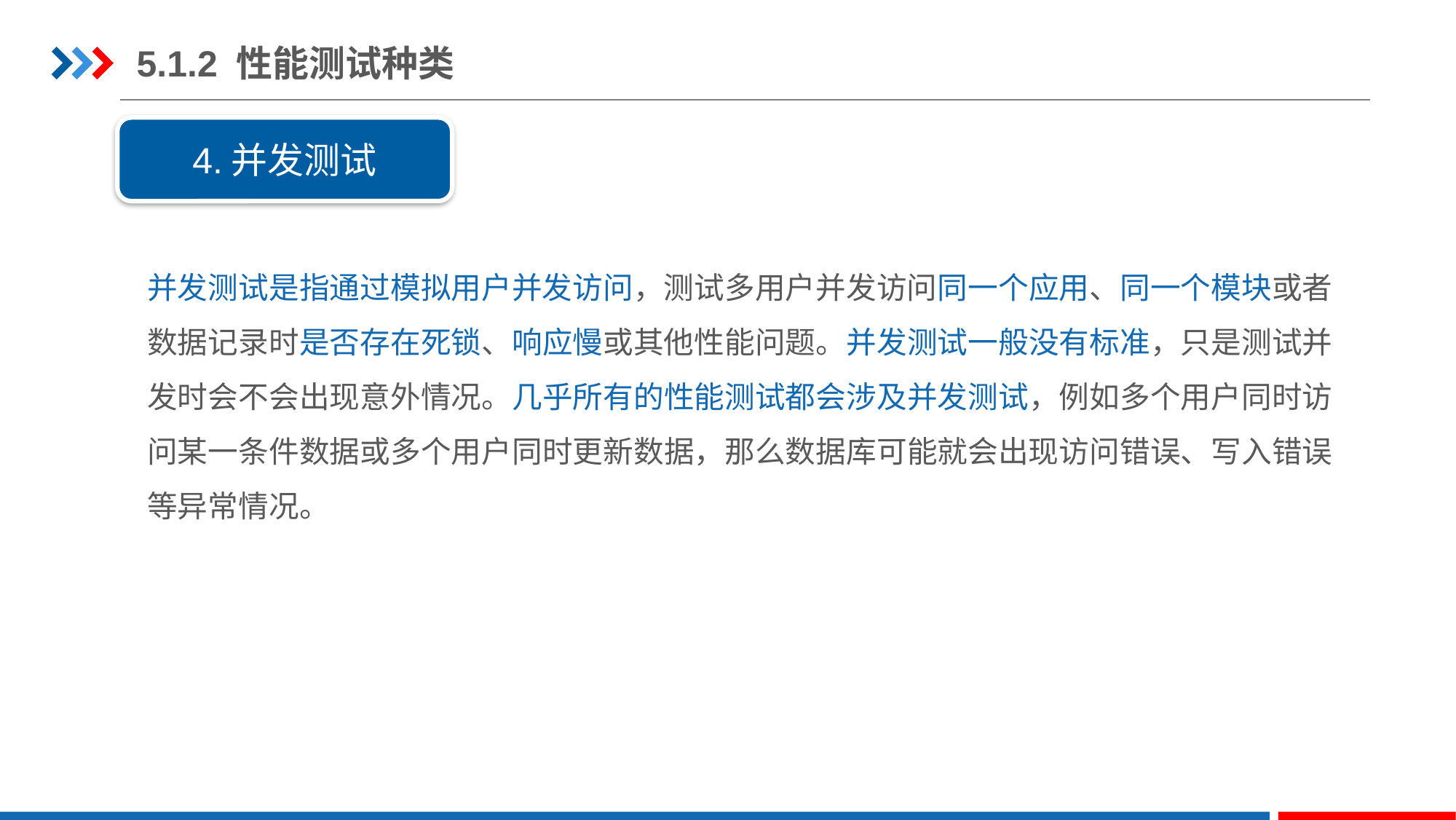

5.1.2 性能测试种类
4.并发测试
并发测试是指通过模拟用户并发访问，测试多用户并发访问同一个应用、同一个模块或者数据记录时是否存在死锁、响应慢或其他性能问题。并发测试一般没有标准，只是测试并发时会不会出现意外情况。几乎所有的性能测试都会涉及并发测试，例如多个用户同时访问某一条件数据或多个用户同时更新数据，那么数据库可能就会出现访问错误、写入错误等异常情况。